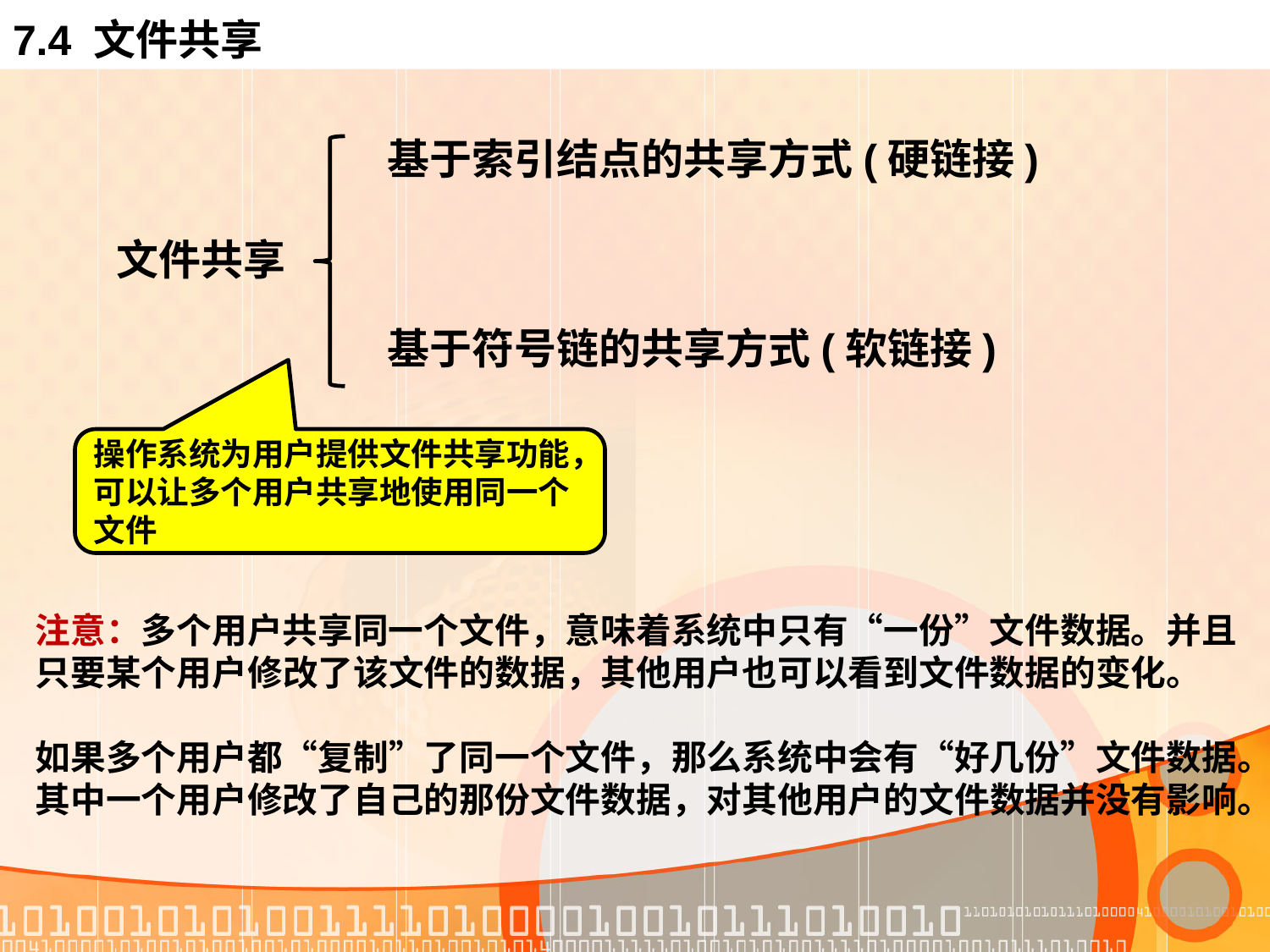

# 7.4 文件共享
基于索引结点的共享方式(硬链接)

文件共享
基于符号链的共享方式(软链接)
操作系统为用户提供文件共享功能，
可以让多个用户共享地使用同一个
文件
注意：多个用户共享同一个文件，意味着系统中只有“一份”文件数据。并且只要某个用户修改了该文件的数据，其他用户也可以看到文件数据的变化。

如果多个用户都“复制”了同一个文件，那么系统中会有“好几份”文件数据。其中一个用户修改了自己的那份文件数据，对其他用户的文件数据并没有影响。